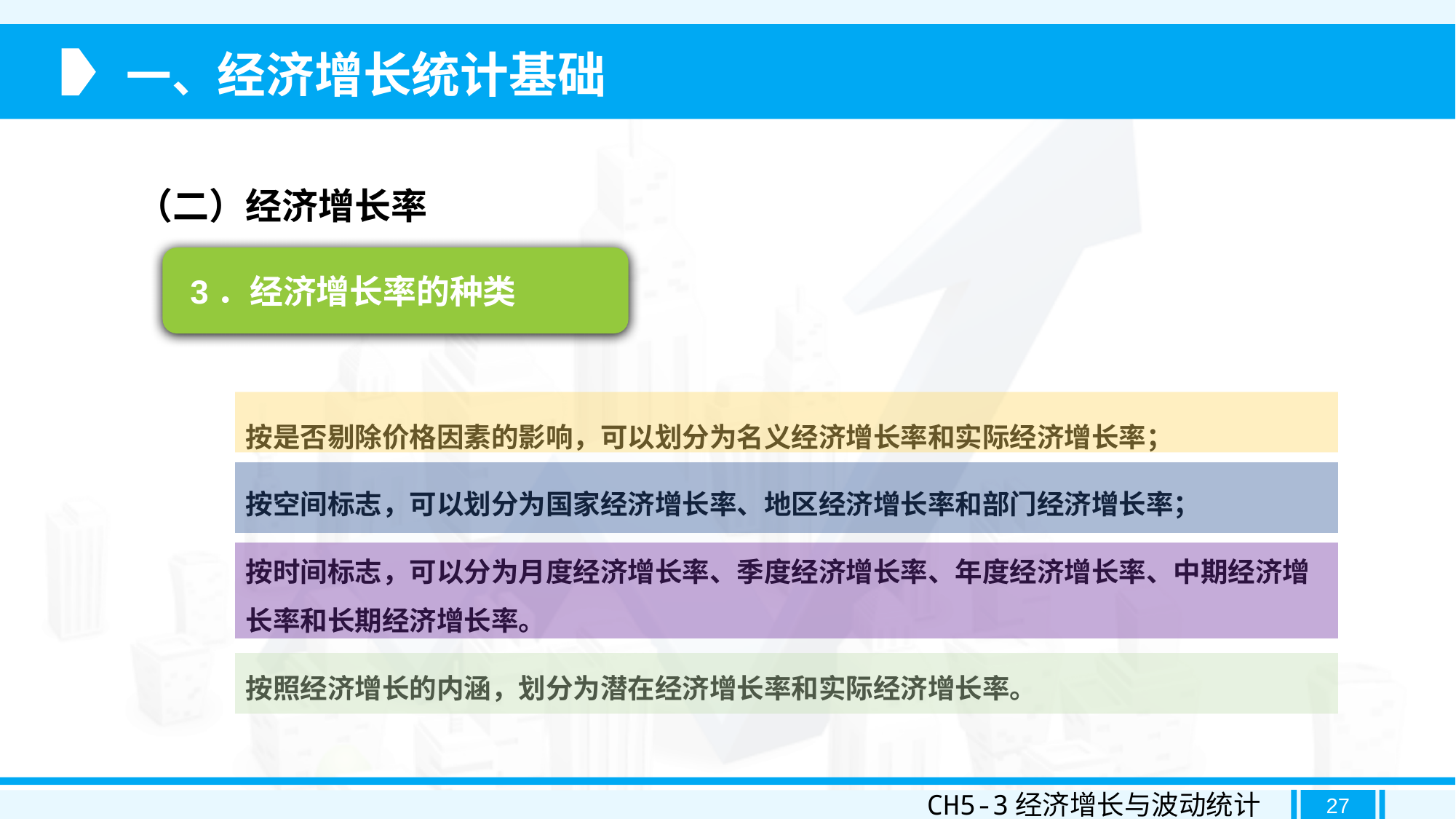

一、经济增长统计基础

（二）经济增长率
  3．经济增长率的种类

按是否剔除价格因素的影响，可以划分为名义经济增长率和实际经济增长率；
按空间标志，可以划分为国家经济增长率、地区经济增长率和部门经济增长率；
按时间标志，可以分为月度经济增长率、季度经济增长率、年度经济增长率、中期经济增长率和长期经济增长率。
按照经济增长的内涵，划分为潜在经济增长率和实际经济增长率。

CH5-3经济增长与波动统计
27